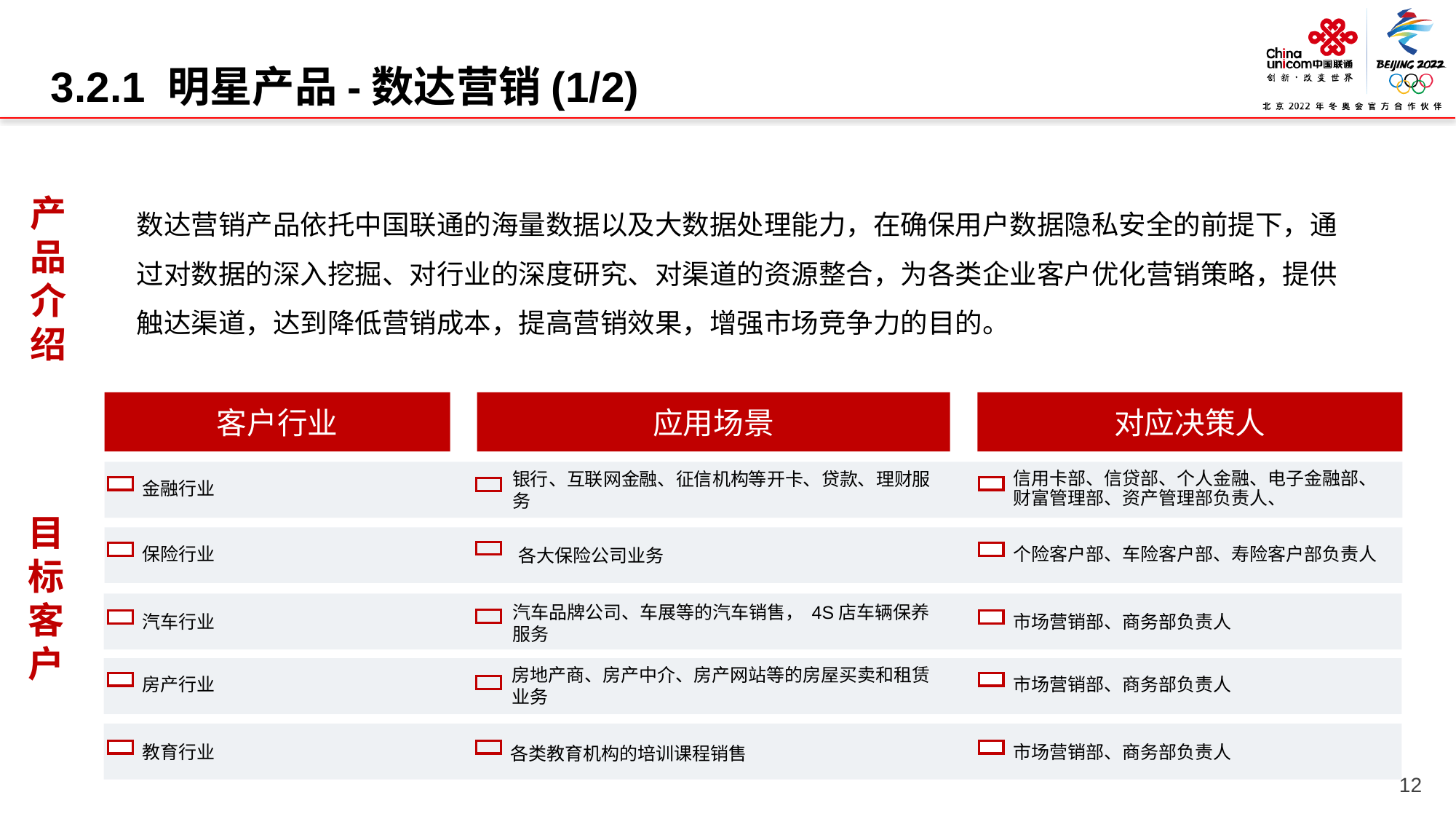

3.2.1 明星产品-数达营销(1/2)
产品介绍
数达营销产品依托中国联通的海量数据以及大数据处理能力，在确保用户数据隐私安全的前提下，通过对数据的深入挖掘、对行业的深度研究、对渠道的资源整合，为各类企业客户优化营销策略，提供触达渠道，达到降低营销成本，提高营销效果，增强市场竞争力的目的。
客户行业
应用场景
对应决策人
金融行业

银行、互联网金融、征信机构等开卡、贷款、理财服务

信用卡部、信贷部、个人金融、电子金融部、财富管理部、资产管理部负责人、

保险行业

各大保险公司业务

个险客户部、车险客户部、寿险客户部负责人

汽车行业

汽车品牌公司、车展等的汽车销售， 4S店车辆保养服务

市场营销部、商务部负责人

房产行业

房地产商、房产中介、房产网站等的房屋买卖和租赁业务

市场营销部、商务部负责人

教育行业

各类教育机构的培训课程销售

市场营销部、商务部负责人

目标客户